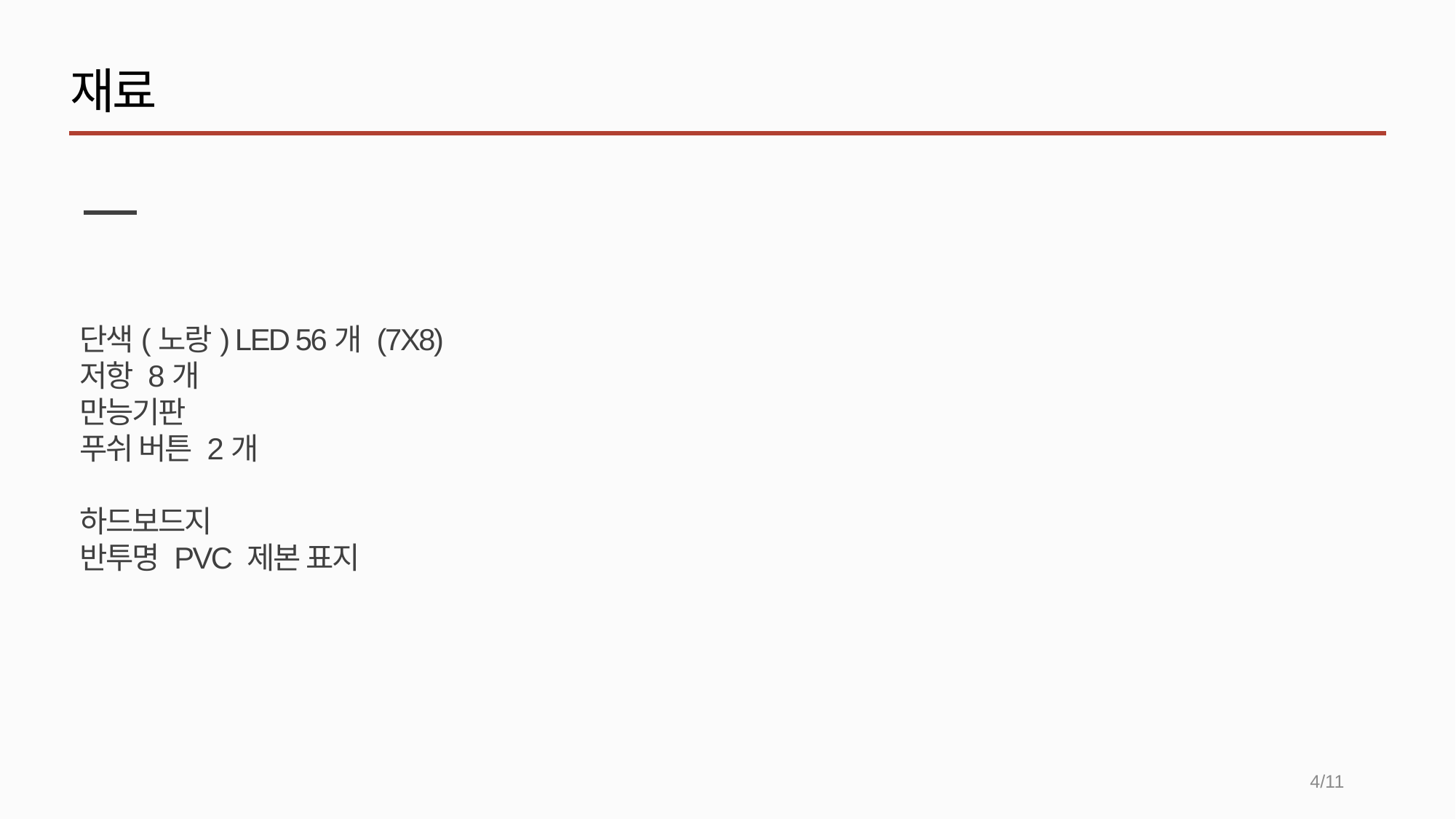

재료

단색(노랑) LED 56개 (7X8)
저항 8개
만능기판
푸쉬 버튼 2개

하드보드지
반투명 PVC 제본 표지

4/11